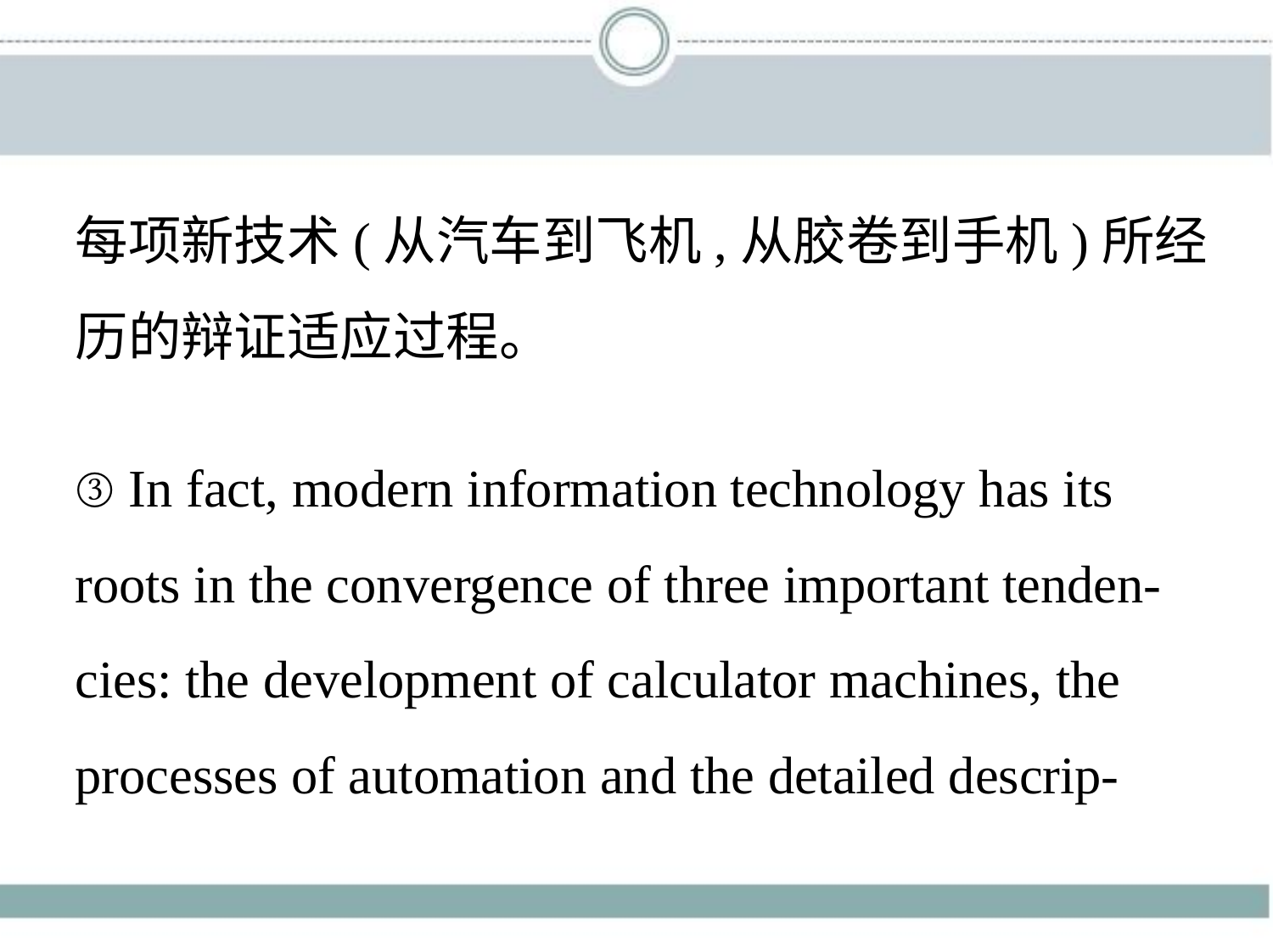

每项新技术(从汽车到飞机,从胶卷到手机)所经
历的辩证适应过程。
③ In fact, modern information technology has its
roots in the convergence of three important tenden-
cies: the development of calculator machines, the
processes of automation and the detailed descrip-